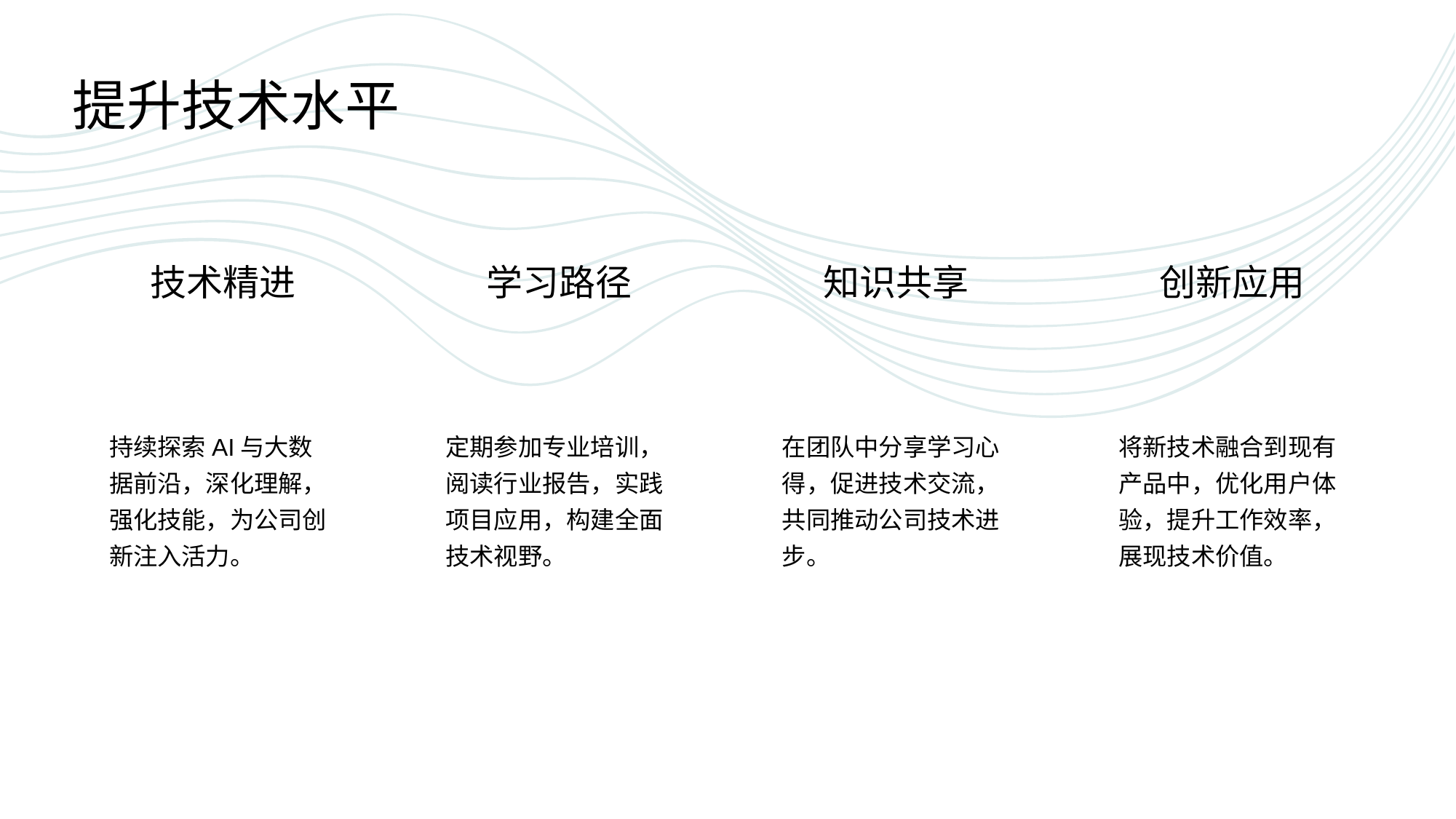

提升技术水平
技术精进
学习路径
知识共享
创新应用

持续探索AI与大数据前沿，深化理解，强化技能，为公司创新注入活力。
定期参加专业培训，阅读行业报告，实践项目应用，构建全面技术视野。
在团队中分享学习心得，促进技术交流，共同推动公司技术进步。
将新技术融合到现有产品中，优化用户体验，提升工作效率，展现技术价值。